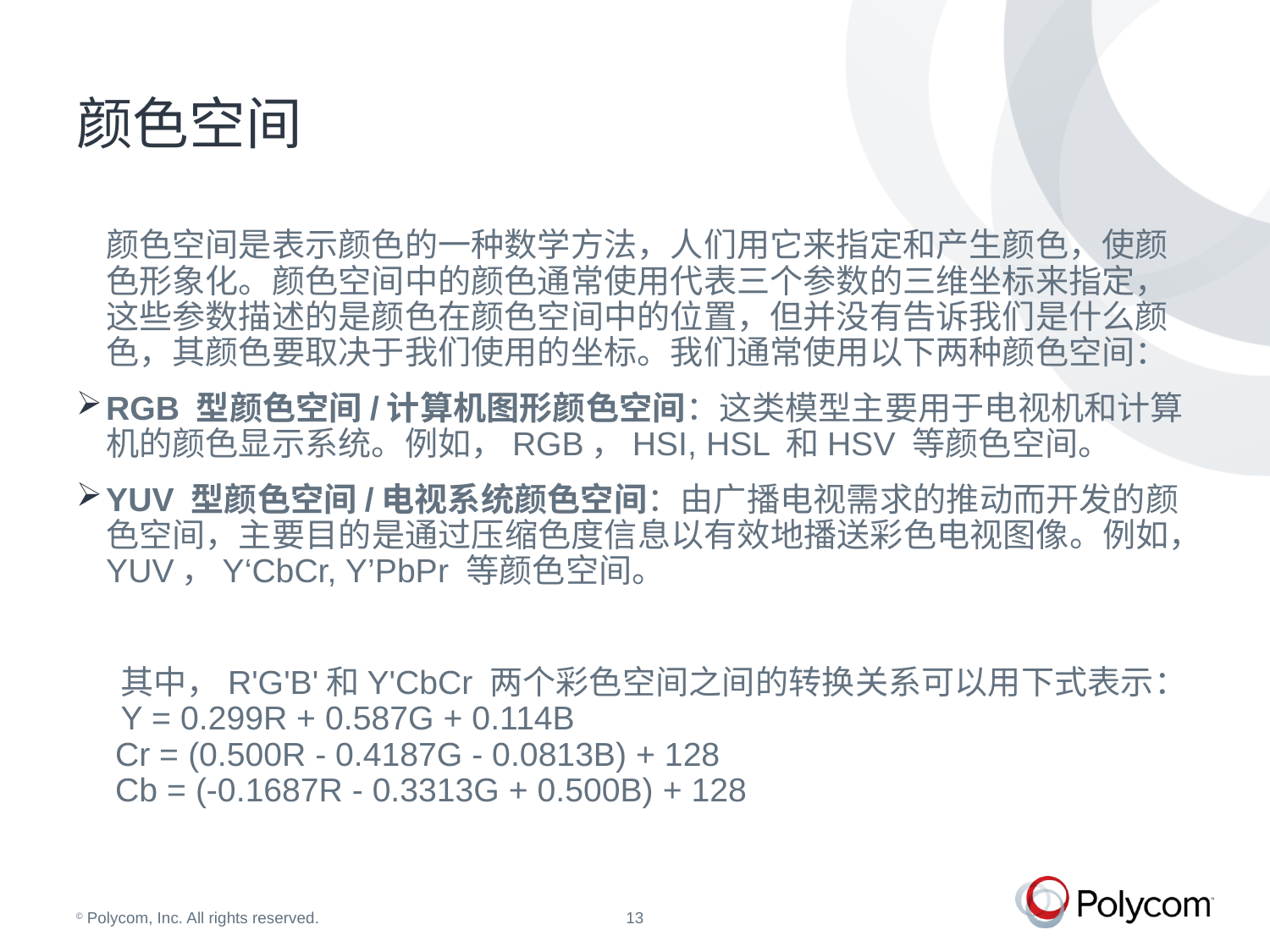

# 颜色空间
	颜色空间是表示颜色的一种数学方法，人们用它来指定和产生颜色，使颜色形象化。颜色空间中的颜色通常使用代表三个参数的三维坐标来指定，这些参数描述的是颜色在颜色空间中的位置，但并没有告诉我们是什么颜色，其颜色要取决于我们使用的坐标。我们通常使用以下两种颜色空间：
RGB 型颜色空间/计算机图形颜色空间：这类模型主要用于电视机和计算机的颜色显示系统。例如，RGB，HSI, HSL 和HSV 等颜色空间。
YUV 型颜色空间/电视系统颜色空间：由广播电视需求的推动而开发的颜色空间，主要目的是通过压缩色度信息以有效地播送彩色电视图像。例如，YUV，Y‘CbCr, Y’PbPr 等颜色空间。

     其中，R'G'B'和Y'CbCr 两个彩色空间之间的转换关系可以用下式表示：
 Y = 0.299R + 0.587G + 0.114B
 Cr = (0.500R - 0.4187G - 0.0813B) + 128
 Cb = (-0.1687R - 0.3313G + 0.500B) + 128